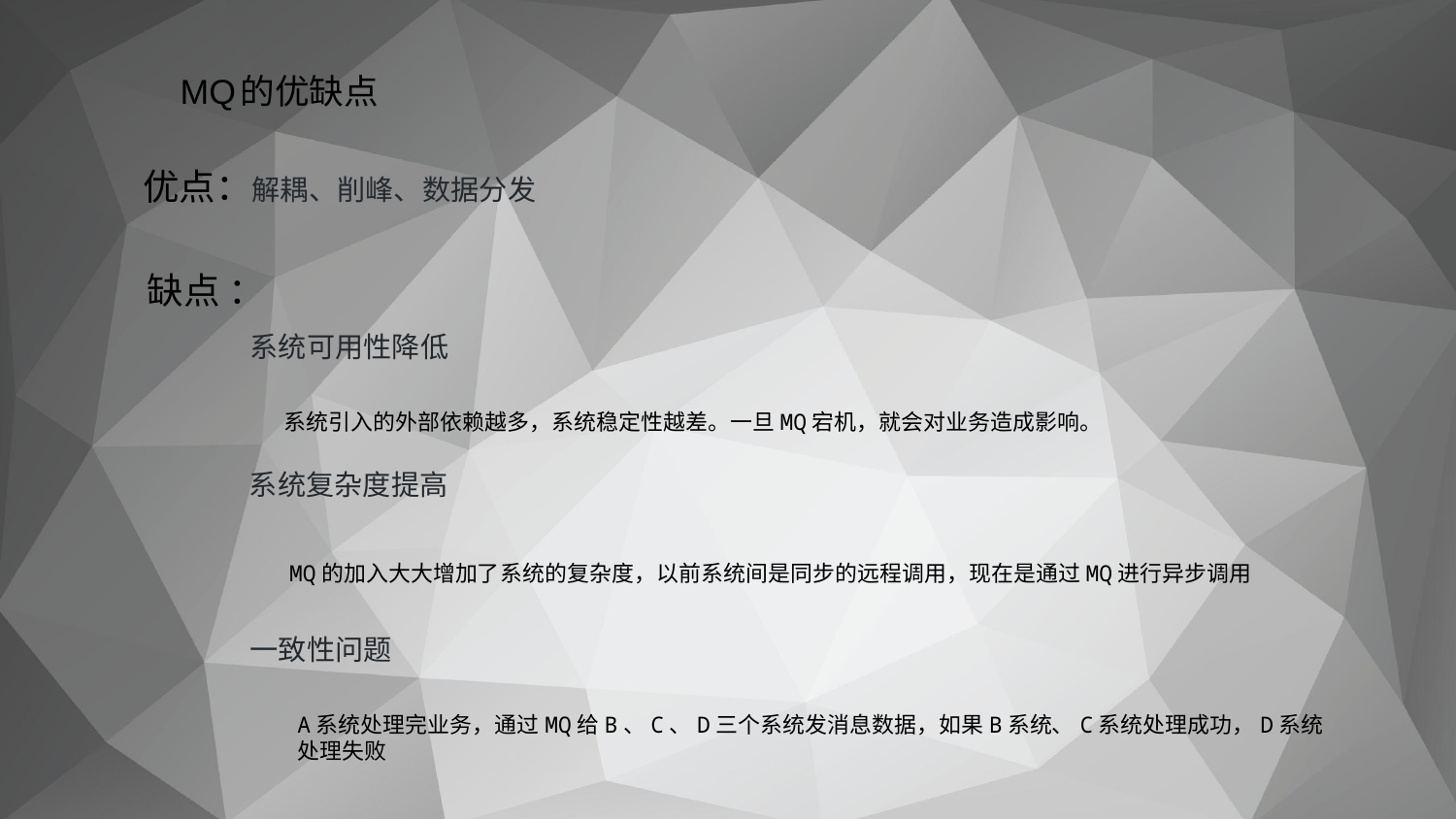

# MQ的优缺点
优点：解耦、削峰、数据分发
缺点 ：
系统可用性降低
系统引入的外部依赖越多，系统稳定性越差。一旦MQ宕机，就会对业务造成影响。
系统复杂度提高
MQ的加入大大增加了系统的复杂度，以前系统间是同步的远程调用，现在是通过MQ进行异步调用
一致性问题
A系统处理完业务，通过MQ给B、C、D三个系统发消息数据，如果B系统、C系统处理成功，D系统处理失败